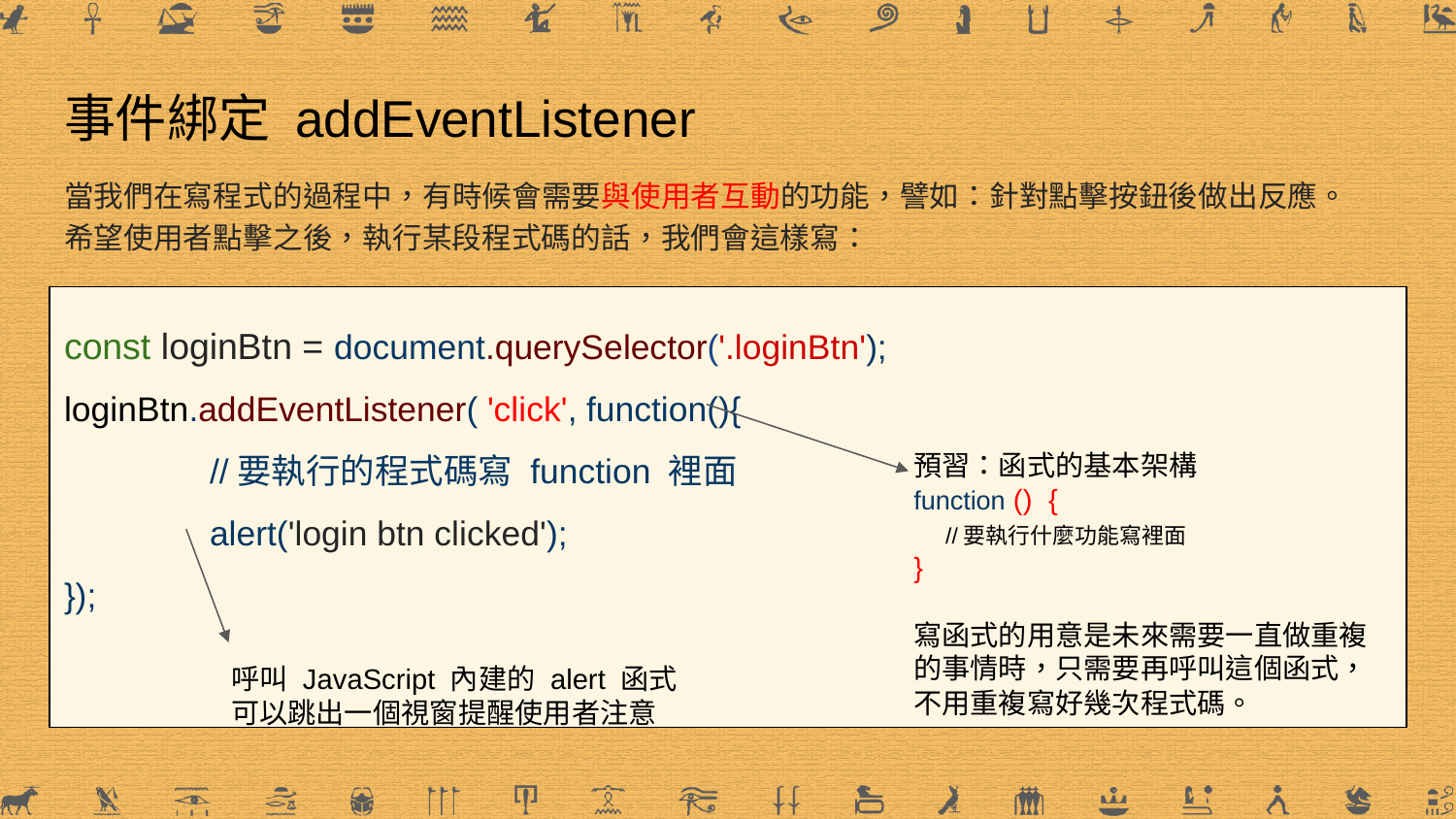

# 事件綁定 addEventListener
當我們在寫程式的過程中，有時候會需要與使用者互動的功能，譬如：針對點擊按鈕後做出反應。
希望使用者點擊之後，執行某段程式碼的話，我們會這樣寫：
const loginBtn = document.querySelector('.loginBtn');
loginBtn.addEventListener( 'click', function(){
	//要執行的程式碼寫 function 裡面
	alert('login btn clicked');
});

預習：函式的基本架構
function ()  {
    //要執行什麼功能寫裡面
}

寫函式的用意是未來需要一直做重複的事情時，只需要再呼叫這個函式，不用重複寫好幾次程式碼。
呼叫 JavaScript 內建的 alert 函式
可以跳出一個視窗提醒使用者注意